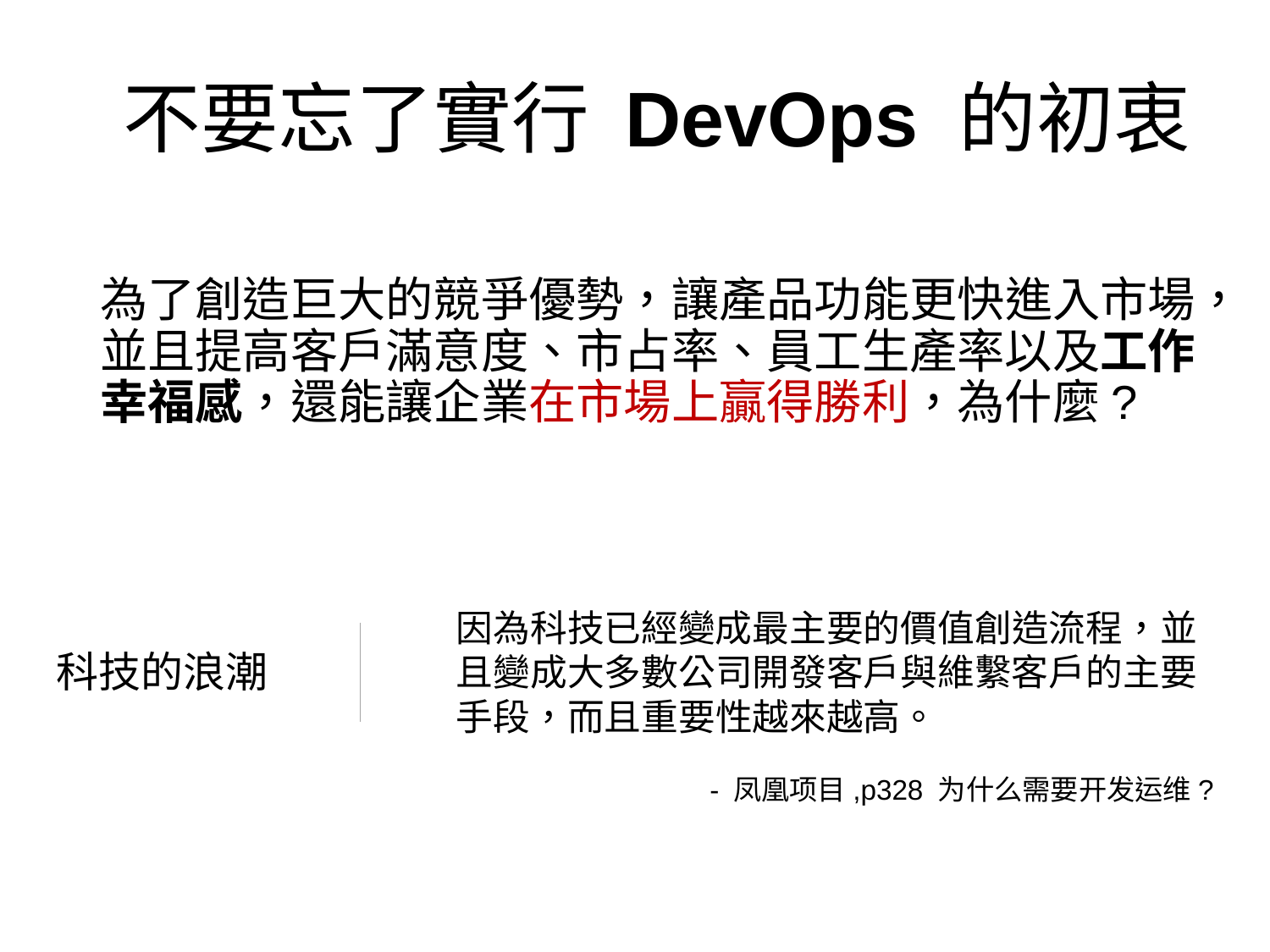

不要忘了實行 DevOps 的初衷
為了創造巨大的競爭優勢，讓產品功能更快進入市場，並且提高客戶滿意度、市占率、員工生產率以及工作幸福感，還能讓企業在市場上贏得勝利，為什麼?

因為科技已經變成最主要的價值創造流程，並且變成大多數公司開發客戶與維繫客戶的主要手段，而且重要性越來越高。
科技的浪潮
- 凤凰项目,p328 为什么需要开发运维?